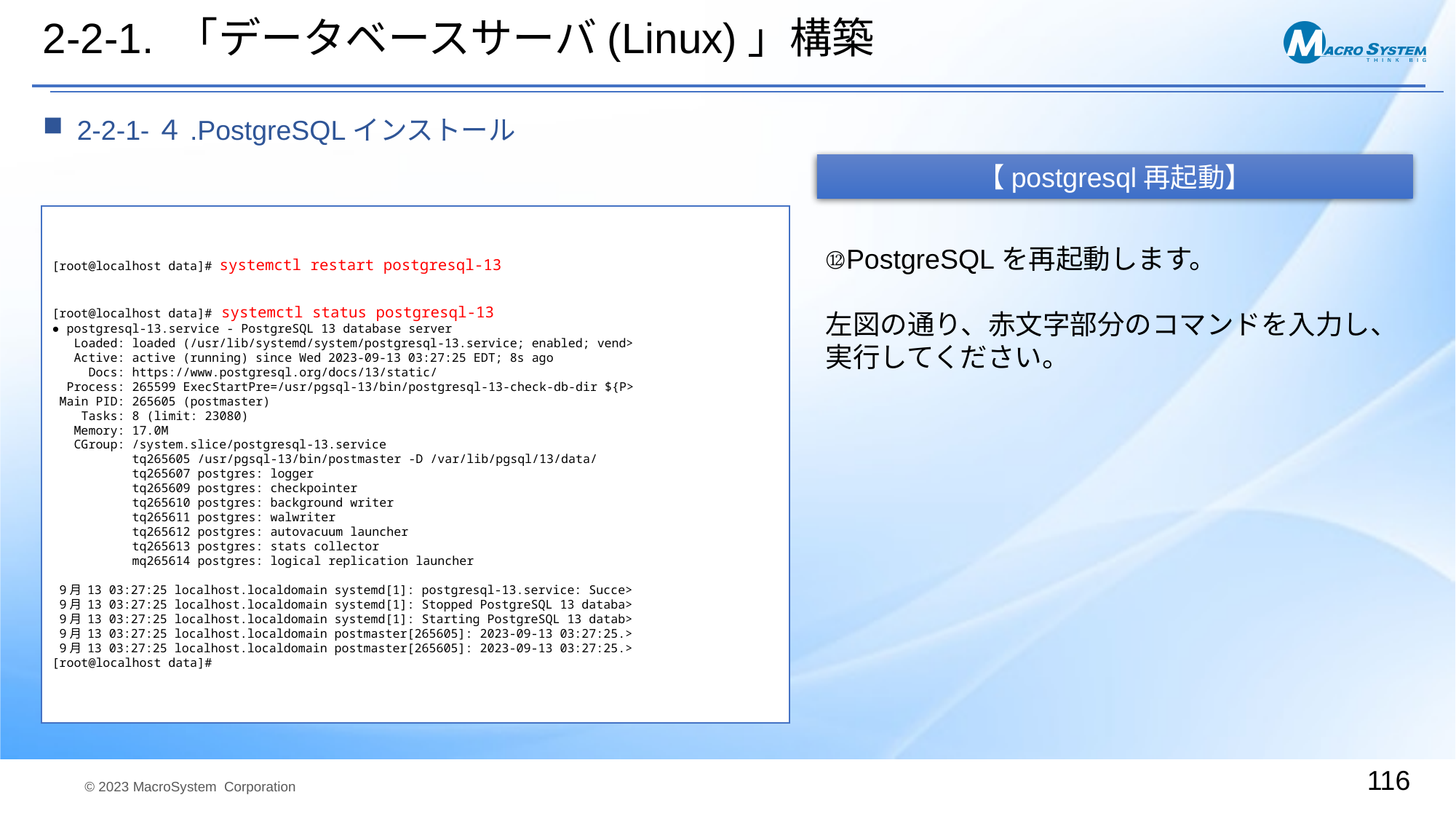

# 2-2-1. 「データベースサーバ(Linux)」構築
2-2-1-４.PostgreSQLインストール
【postgresql再起動】

[root@localhost data]# systemctl restart postgresql-13

[root@localhost data]# systemctl status postgresql-13
● postgresql-13.service - PostgreSQL 13 database server
   Loaded: loaded (/usr/lib/systemd/system/postgresql-13.service; enabled; vend>
   Active: active (running) since Wed 2023-09-13 03:27:25 EDT; 8s ago
     Docs: https://www.postgresql.org/docs/13/static/
  Process: 265599 ExecStartPre=/usr/pgsql-13/bin/postgresql-13-check-db-dir ${P>
 Main PID: 265605 (postmaster)
    Tasks: 8 (limit: 23080)
   Memory: 17.0M
   CGroup: /system.slice/postgresql-13.service
           tq265605 /usr/pgsql-13/bin/postmaster -D /var/lib/pgsql/13/data/
           tq265607 postgres: logger
           tq265609 postgres: checkpointer
           tq265610 postgres: background writer
           tq265611 postgres: walwriter
           tq265612 postgres: autovacuum launcher
           tq265613 postgres: stats collector
           mq265614 postgres: logical replication launcher

 9月 13 03:27:25 localhost.localdomain systemd[1]: postgresql-13.service: Succe>
 9月 13 03:27:25 localhost.localdomain systemd[1]: Stopped PostgreSQL 13 databa>
 9月 13 03:27:25 localhost.localdomain systemd[1]: Starting PostgreSQL 13 datab>
 9月 13 03:27:25 localhost.localdomain postmaster[265605]: 2023-09-13 03:27:25.>
 9月 13 03:27:25 localhost.localdomain postmaster[265605]: 2023-09-13 03:27:25.>
[root@localhost data]#
⑫PostgreSQLを再起動します。

左図の通り、赤文字部分のコマンドを入力し、実行してください。